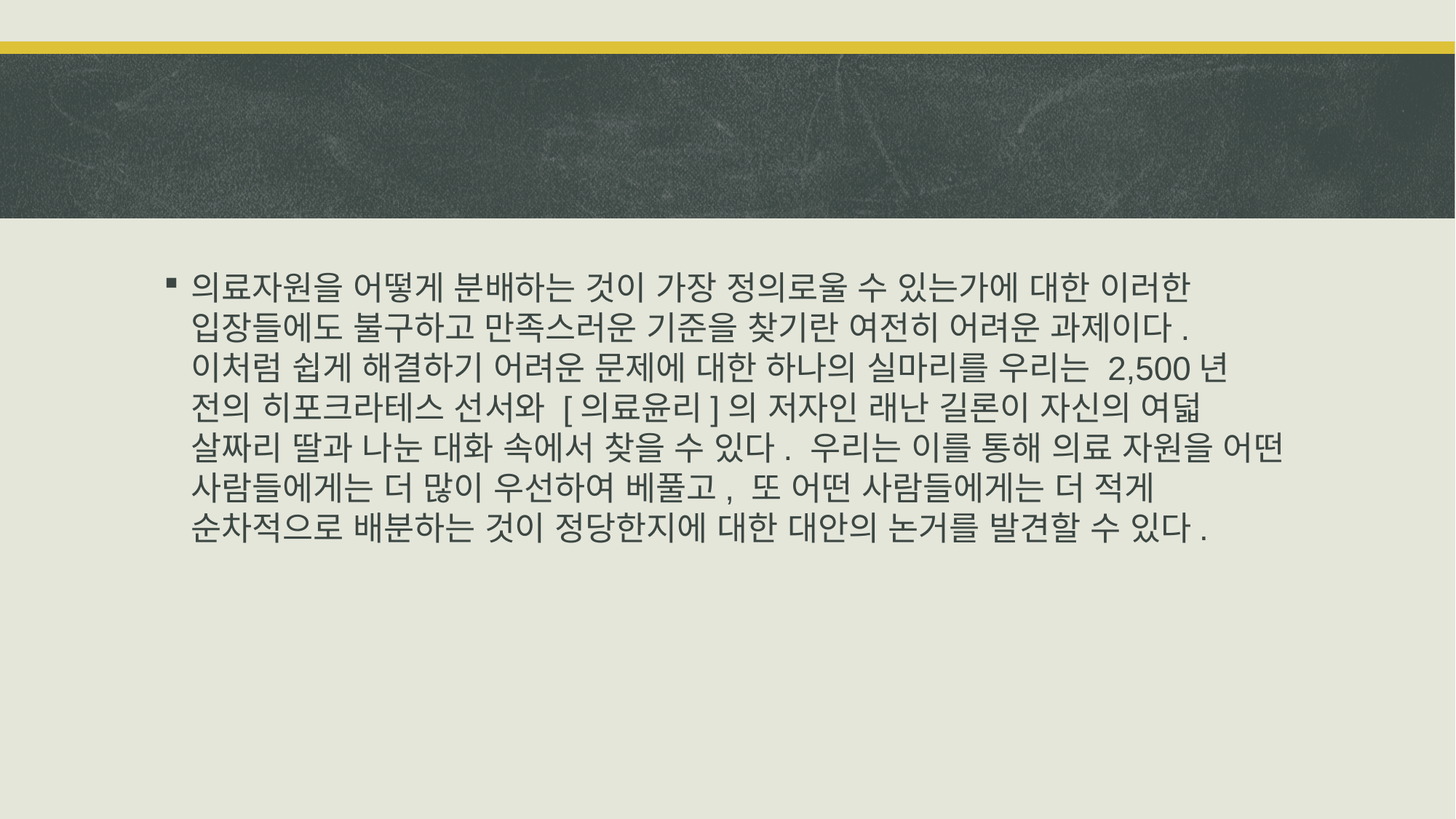

#
의료자원을 어떻게 분배하는 것이 가장 정의로울 수 있는가에 대한 이러한 입장들에도 불구하고 만족스러운 기준을 찾기란 여전히 어려운 과제이다. 이처럼 쉽게 해결하기 어려운 문제에 대한 하나의 실마리를 우리는 2,500년 전의 히포크라테스 선서와 [의료윤리]의 저자인 래난 길론이 자신의 여덟 살짜리 딸과 나눈 대화 속에서 찾을 수 있다. 우리는 이를 통해 의료 자원을 어떤 사람들에게는 더 많이 우선하여 베풀고, 또 어떤 사람들에게는 더 적게 순차적으로 배분하는 것이 정당한지에 대한 대안의 논거를 발견할 수 있다.